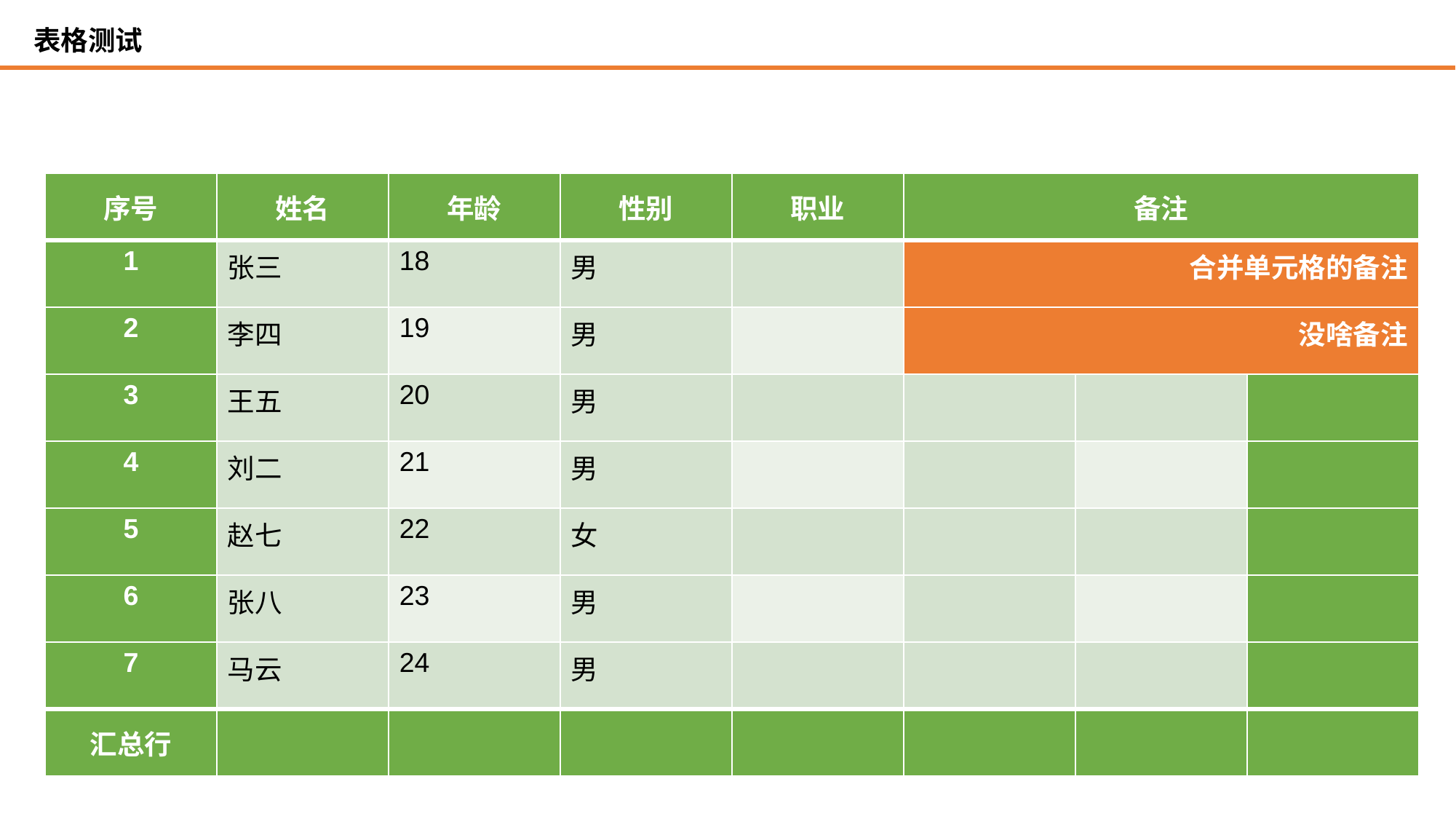

表格测试
| 序号 | 姓名 | 年龄 | 性别 | 职业 | 备注 |  |  |
| --- | --- | --- | --- | --- | --- | --- | --- |
| 1 | 张三 | 18 | 男 |  | 合并单元格的备注 |  |  |
| 2 | 李四 | 19 | 男 |  | 没啥备注 |  |  |
| 3 | 王五 | 20 | 男 |  |  |  |  |
| 4 | 刘二 | 21 | 男 |  |  |  |  |
| 5 | 赵七 | 22 | 女 |  |  |  |  |
| 6 | 张八 | 23 | 男 |  |  |  |  |
| 7 | 马云 | 24 | 男 |  |  |  |  |
| 汇总行 |  |  |  |  |  |  |  |